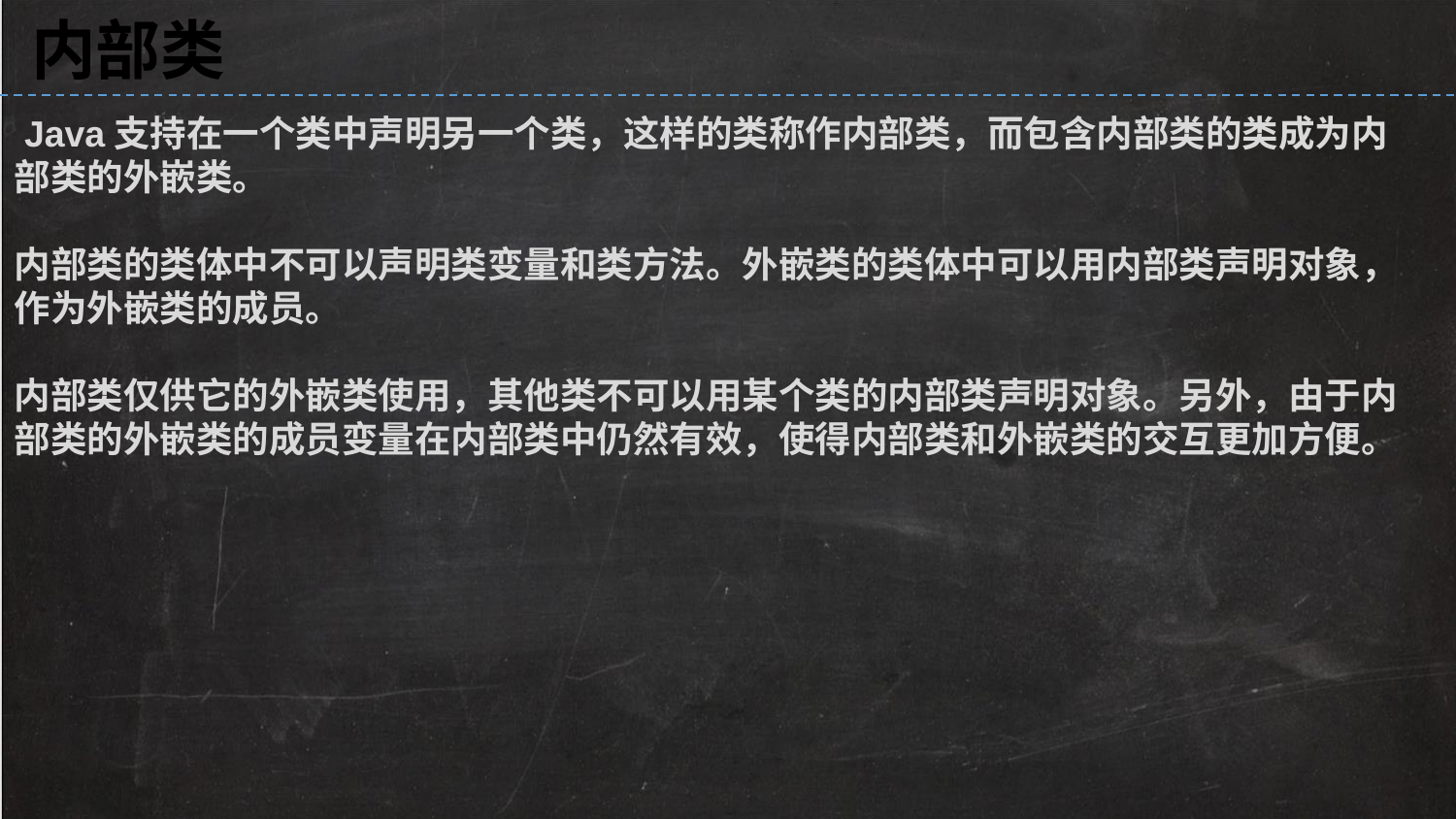

内部类
 Java支持在一个类中声明另一个类，这样的类称作内部类，而包含内部类的类成为内部类的外嵌类。

内部类的类体中不可以声明类变量和类方法。外嵌类的类体中可以用内部类声明对象，作为外嵌类的成员。

内部类仅供它的外嵌类使用，其他类不可以用某个类的内部类声明对象。另外，由于内部类的外嵌类的成员变量在内部类中仍然有效，使得内部类和外嵌类的交互更加方便。